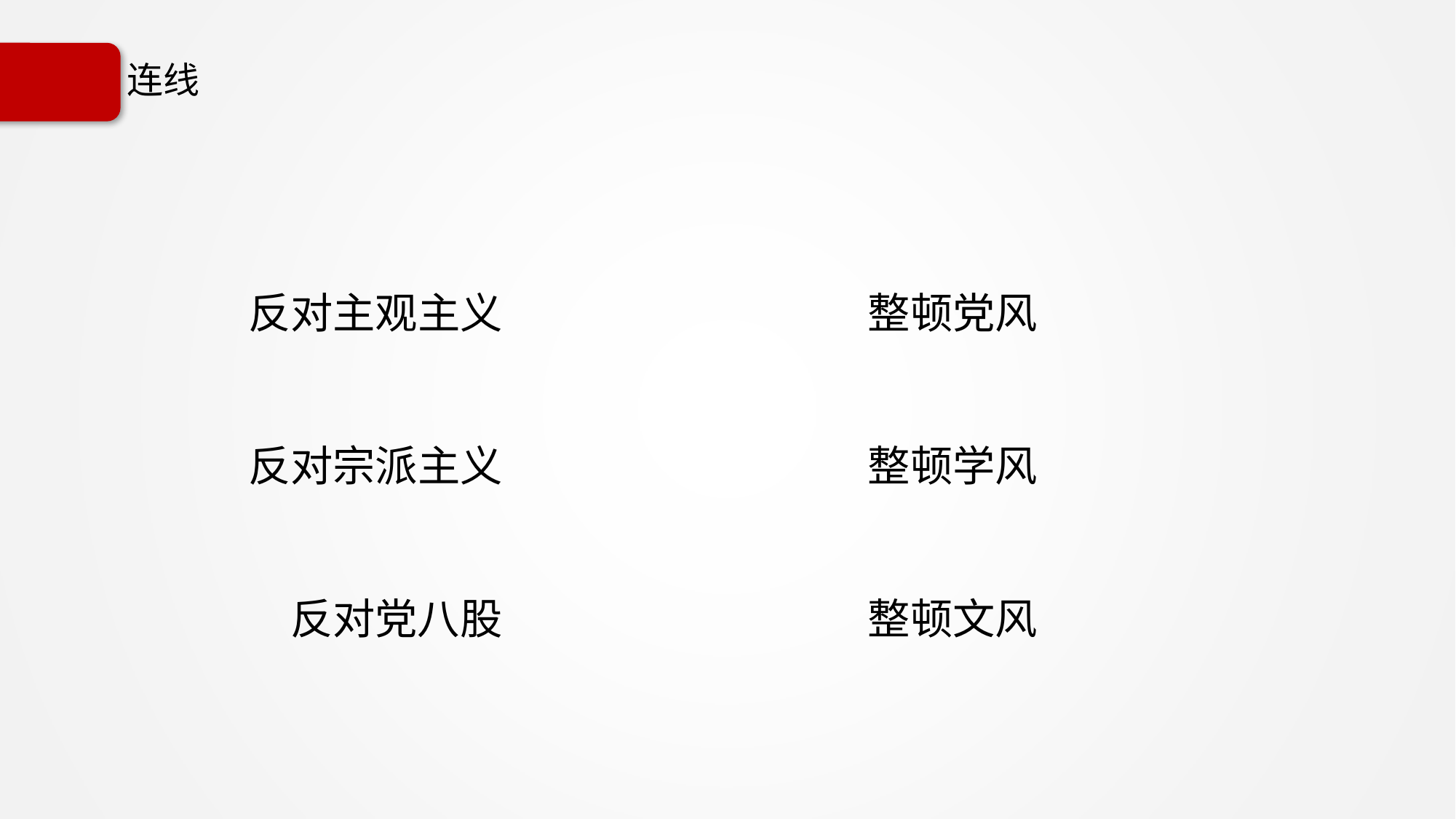

# 连线
反对主观主义

反对宗派主义

反对党八股
整顿党风

整顿学风

整顿文风